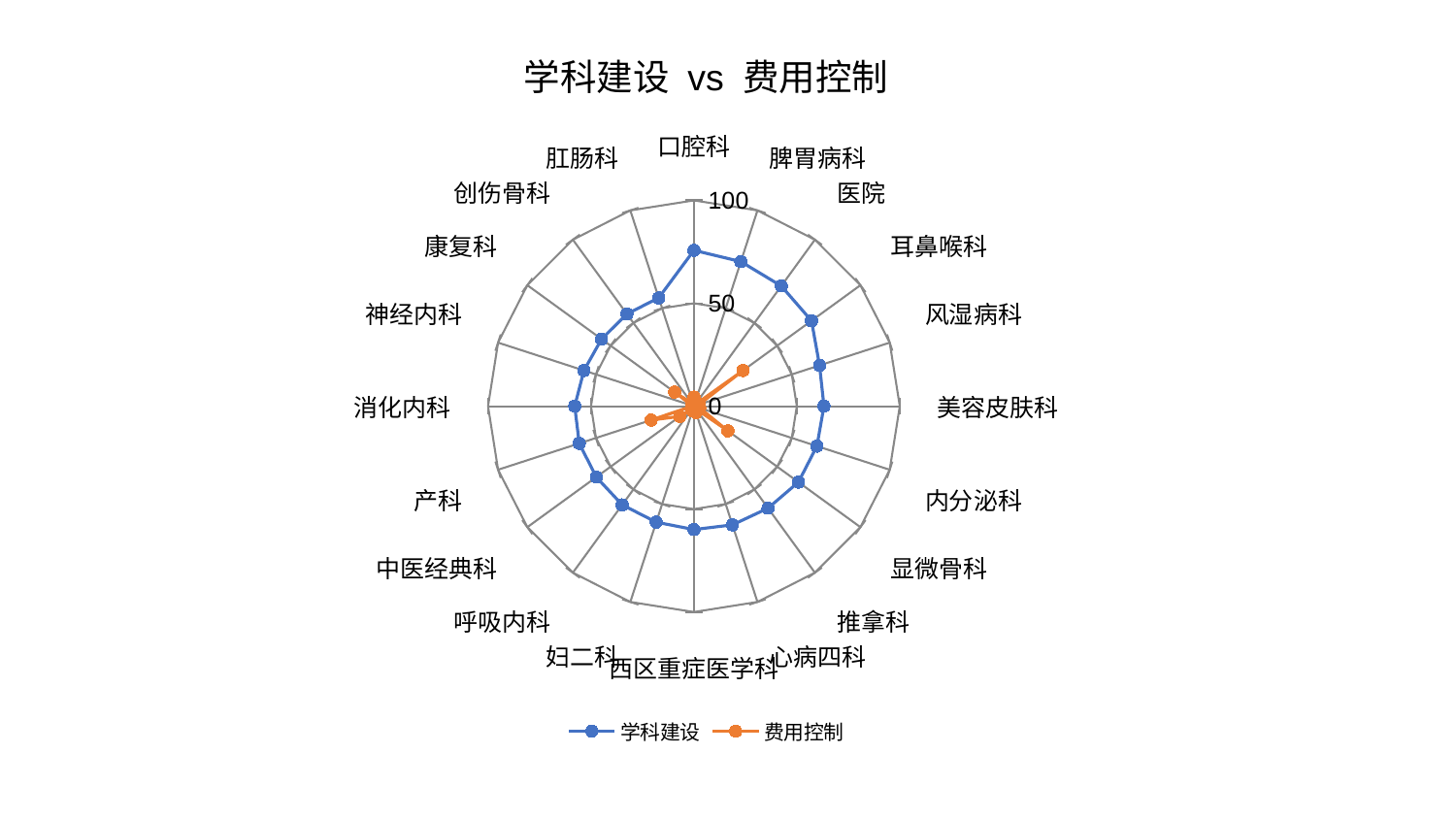

### Chart: 学科建设 vs 费用控制

| Category | 学科建设 | 费用控制 |
|---|---|---|
| 口腔科 | 75.74546071219318 | 4.373660004937506 |
| 脾胃病科 | 73.85563626400693 | 1.8699824631638622 |
| 医院 | 72.21119624650443 | 0.8475689803018152 |
| 耳鼻喉科 | 70.61538706815759 | 29.505770841879716 |
| 风湿病科 | 64.17211381936917 | 2.6063980048152926 |
| 美容皮肤科 | 63.18002304848059 | 1.649955077139034 |
| 内分泌科 | 62.83586538948535 | 2.9595100575703652 |
| 显微骨科 | 62.7865310464075 | 20.459089746908692 |
| 推拿科 | 61.26240218402257 | 1.5590546885380885 |
| 心病四科 | 60.6456536683763 | 3.276187088177812 |
| 西区重症医学科 | 59.950691804978575 | 1.9000154897465307 |
| 妇二科 | 59.26066471385432 | 2.417656072795368 |
| 呼吸内科 | 59.25463182003373 | 1.762025704008634 |
| 中医经典科 | 58.619301094611735 | 8.442827661581088 |
| 产科 | 58.55809721885897 | 21.848520456399132 |
| 消化内科 | 57.89177094335568 | 0.8801096575698257 |
| 神经内科 | 56.15933954027432 | 0.9567103416897726 |
| 康复科 | 55.444680273718106 | 11.614162305351751 |
| 创伤骨科 | 55.37766945799585 | 1.888952049271061 |
| 肛肠科 | 55.33544515247477 | 1.0366171283578682 |
16